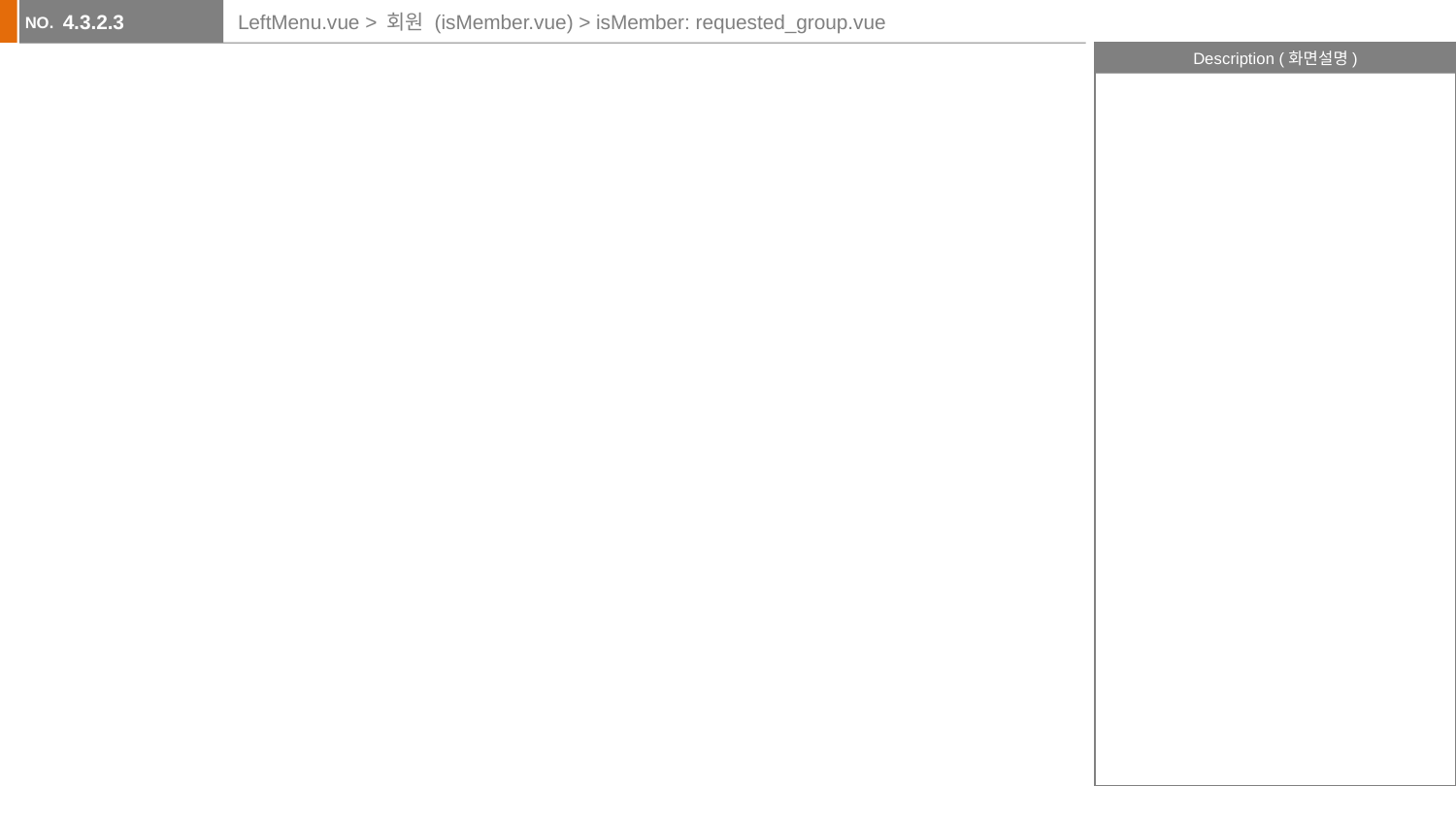

4.3.2.3
# LeftMenu.vue > 회원 (isMember.vue) > isMember: requested_group.vue